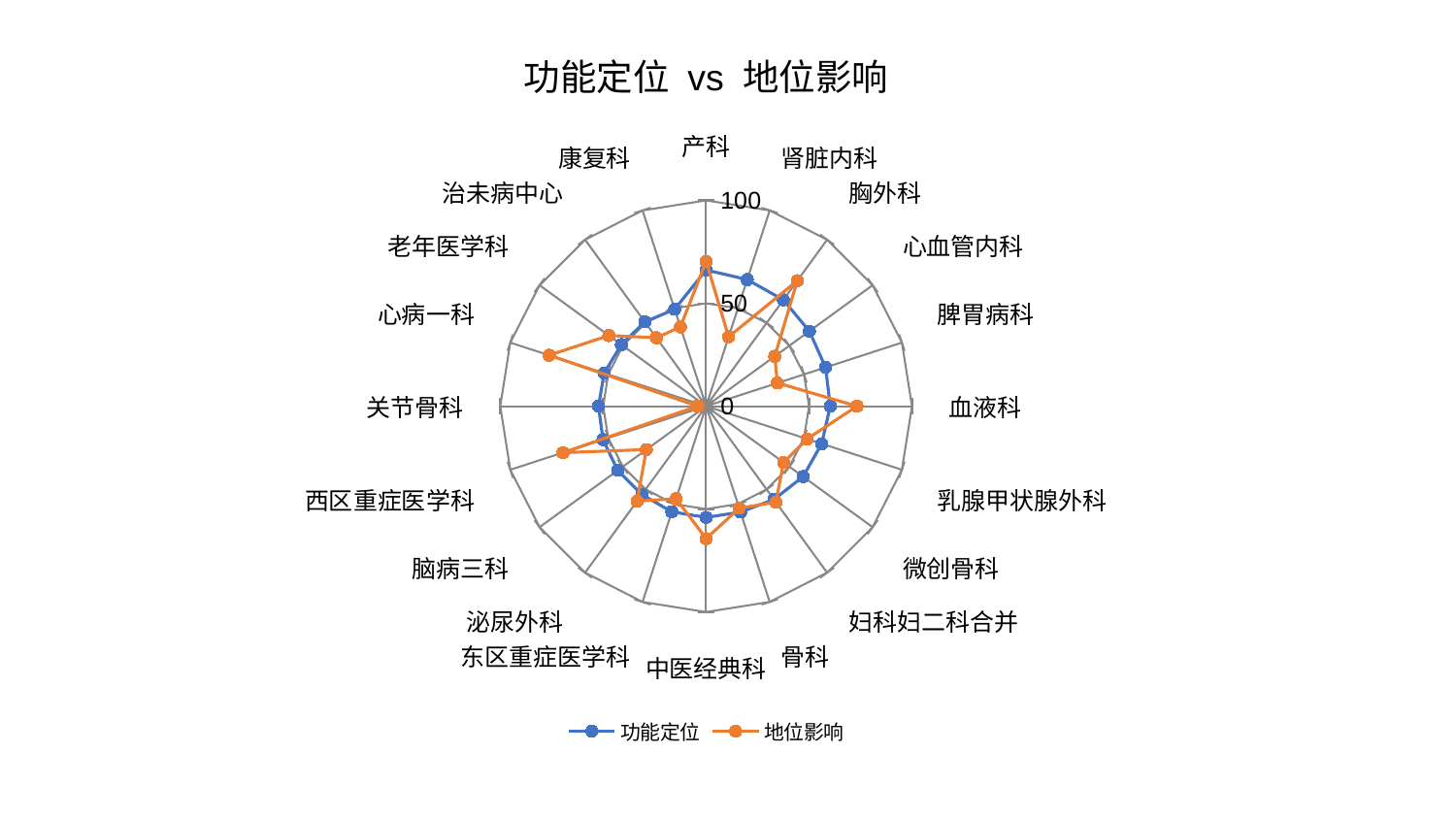

### Chart: 功能定位 vs 地位影响

| Category | 功能定位 | 地位影响 |
|---|---|---|
| 产科 | 66.18108841014076 | 70.39604983380335 |
| 肾脏内科 | 64.66750281835802 | 35.42669905821669 |
| 胸外科 | 63.840181310052984 | 75.36326327219119 |
| 心血管内科 | 62.01357744215626 | 41.242394162454325 |
| 脾胃病科 | 61.01863090041884 | 36.43112722589505 |
| 血液科 | 60.317663084567485 | 73.30108650352695 |
| 乳腺甲状腺外科 | 59.02886956805242 | 51.58140432343968 |
| 微创骨科 | 58.25246415044717 | 46.538865722320985 |
| 妇科妇二科合并 | 56.03861890696718 | 57.65271887514249 |
| 骨科 | 54.124259563305635 | 52.10584799803101 |
| 中医经典科 | 54.04830111858524 | 64.35879471999772 |
| 东区重症医学科 | 53.96315066492209 | 47.268563619968745 |
| 泌尿外科 | 53.08973906130523 | 57.07358448342541 |
| 脑病三科 | 53.063135047652096 | 35.88152628014782 |
| 西区重症医学科 | 52.677113469537325 | 73.1184313698493 |
| 关节骨科 | 52.27348546594011 | 4.051922242738068 |
| 心病一科 | 52.06099339167078 | 80.121541494692 |
| 老年医学科 | 50.90216128303733 | 58.42090970559241 |
| 治未病中心 | 50.63524120244914 | 41.0993686411097 |
| 康复科 | 49.52406733925882 | 40.47777041627656 |
42